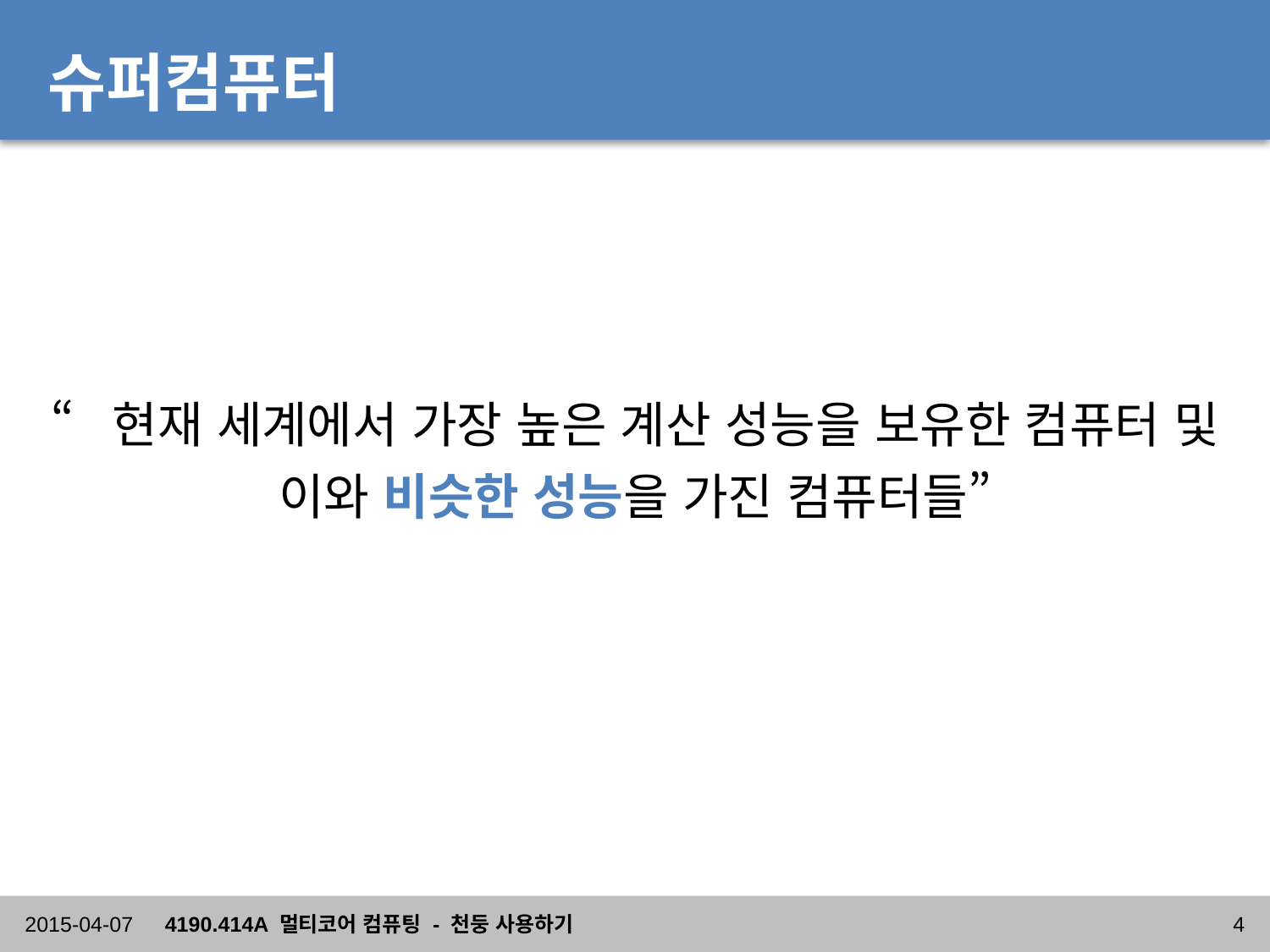

# 슈퍼컴퓨터
“현재 세계에서 가장 높은 계산 성능을 보유한 컴퓨터 및
이와 비슷한 성능을 가진 컴퓨터들”
2015-04-07
4190.414A 멀티코어 컴퓨팅 - 천둥 사용하기
4